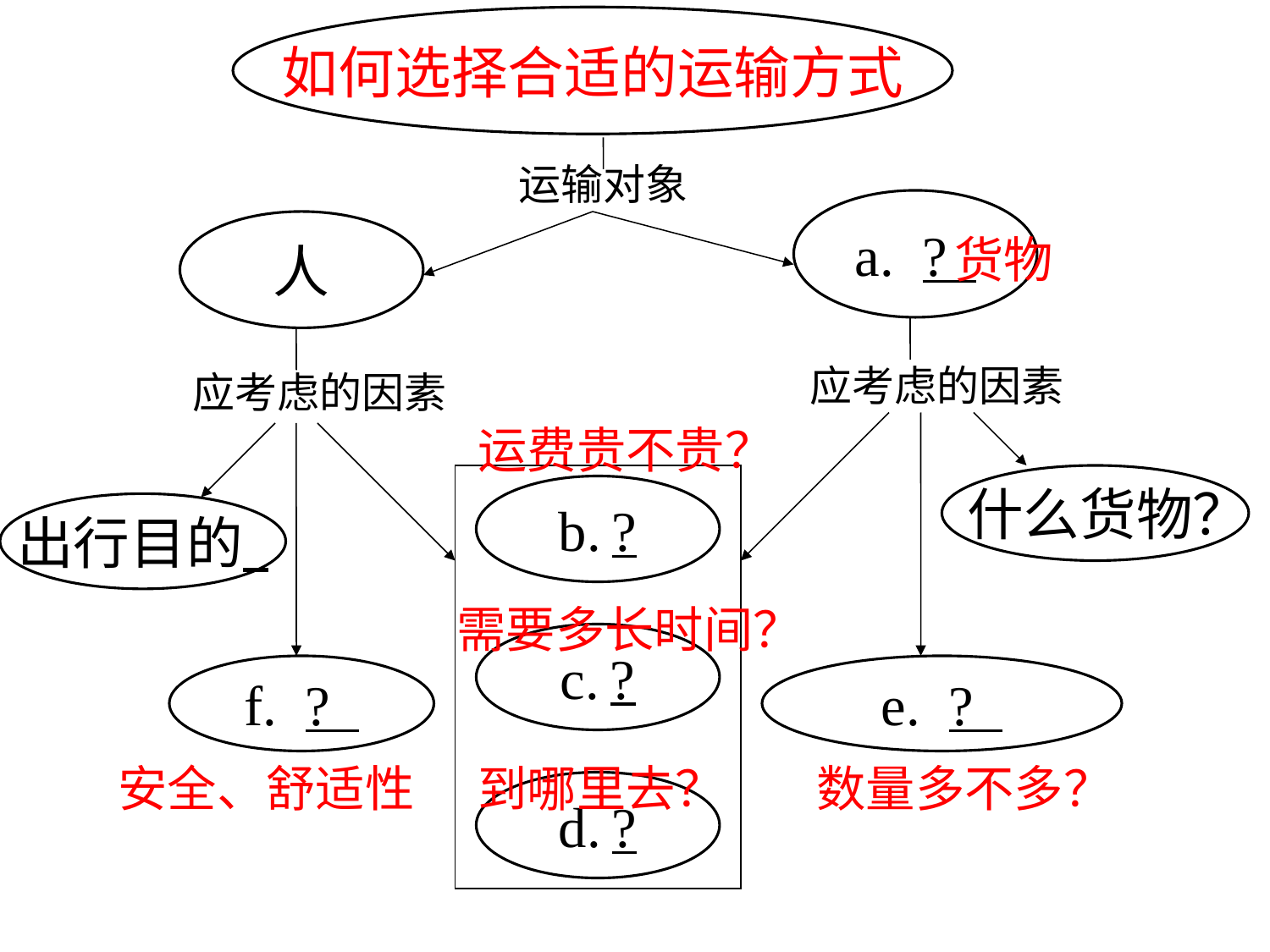

如何选择合适的运输方式

运输对象
a.  ?
人

货物

应考虑的因素
应考虑的因素
运费贵不贵？

 什么货物？
b. ?
出行目的
需要多长时间？
c. ?
f.  ?
e.  ?
安全、舒适性
到哪里去？
数量多不多？
d. ?